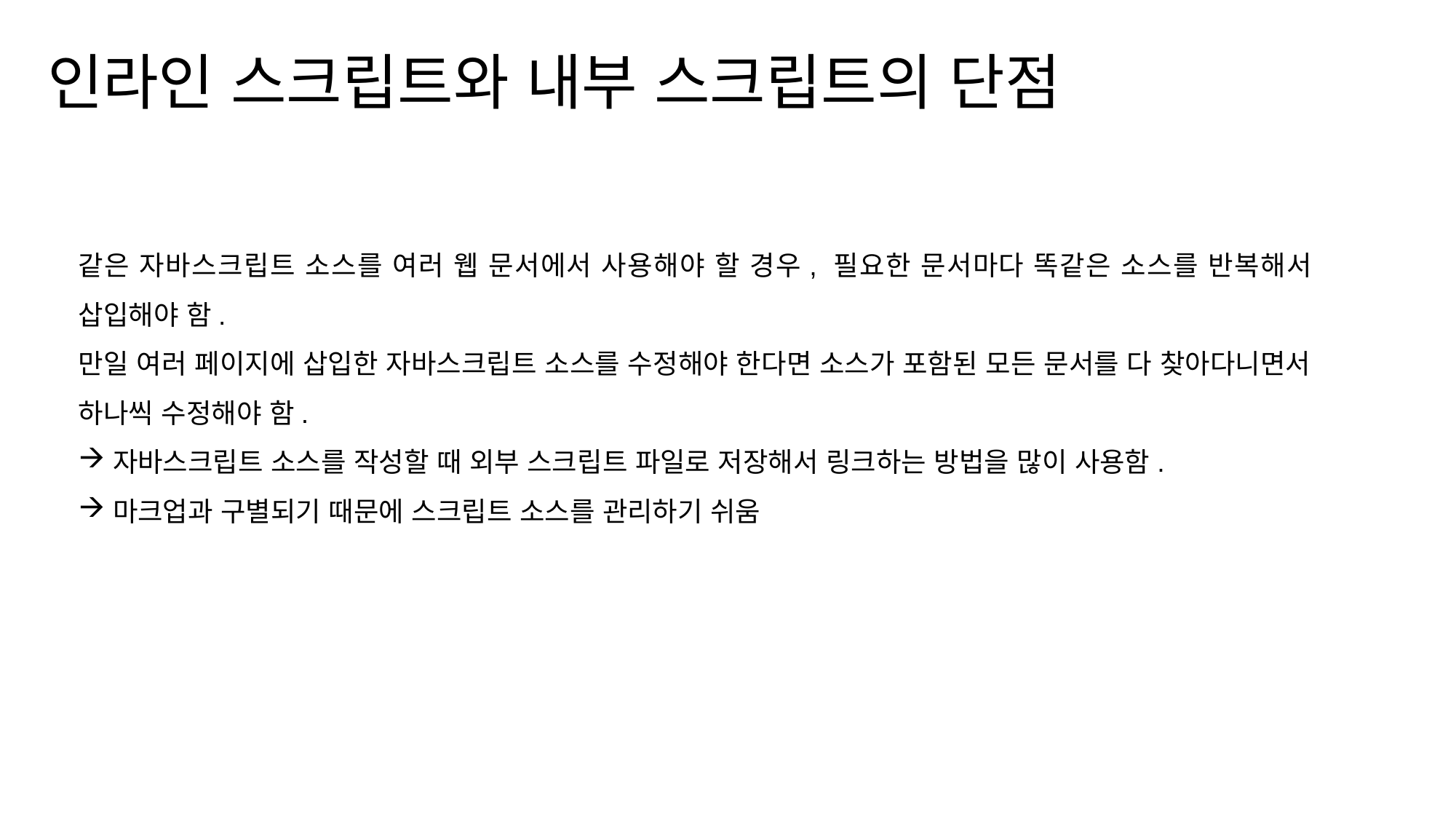

인라인 스크립트와 내부 스크립트의 단점
같은 자바스크립트 소스를 여러 웹 문서에서 사용해야 할 경우, 필요한 문서마다 똑같은 소스를 반복해서 삽입해야 함.
만일 여러 페이지에 삽입한 자바스크립트 소스를 수정해야 한다면 소스가 포함된 모든 문서를 다 찾아다니면서 하나씩 수정해야 함.
자바스크립트 소스를 작성할 때 외부 스크립트 파일로 저장해서 링크하는 방법을 많이 사용함.
마크업과 구별되기 때문에 스크립트 소스를 관리하기 쉬움